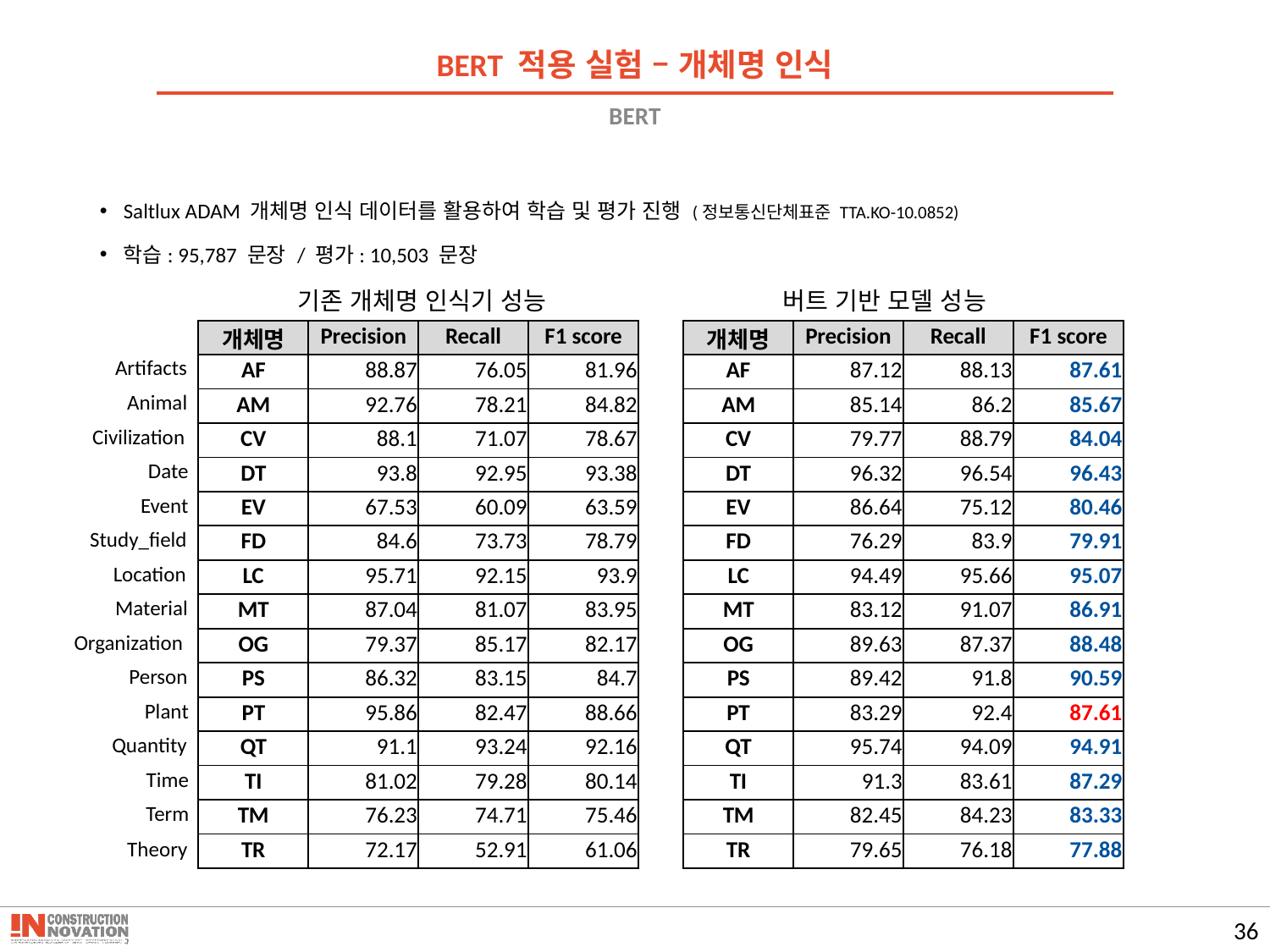

BERT 적용 실험 – 개체명 인식
# BERT

Saltlux ADAM 개체명 인식 데이터를 활용하여 학습 및 평가 진행 (정보통신단체표준 TTA.KO-10.0852)
학습: 95,787 문장 / 평가: 10,503 문장

기존 개체명 인식기 성능
버트 기반 모델 성능
| 개체명 | Precision | Recall | F1 score |
| --- | --- | --- | --- |
| AF | 88.87 | 76.05 | 81.96 |
| AM | 92.76 | 78.21 | 84.82 |
| CV | 88.1 | 71.07 | 78.67 |
| DT | 93.8 | 92.95 | 93.38 |
| EV | 67.53 | 60.09 | 63.59 |
| FD | 84.6 | 73.73 | 78.79 |
| LC | 95.71 | 92.15 | 93.9 |
| MT | 87.04 | 81.07 | 83.95 |
| OG | 79.37 | 85.17 | 82.17 |
| PS | 86.32 | 83.15 | 84.7 |
| PT | 95.86 | 82.47 | 88.66 |
| QT | 91.1 | 93.24 | 92.16 |
| TI | 81.02 | 79.28 | 80.14 |
| TM | 76.23 | 74.71 | 75.46 |
| TR | 72.17 | 52.91 | 61.06 |
| 개체명 | Precision | Recall | F1 score |
| --- | --- | --- | --- |
| AF | 87.12 | 88.13 | 87.61 |
| AM | 85.14 | 86.2 | 85.67 |
| CV | 79.77 | 88.79 | 84.04 |
| DT | 96.32 | 96.54 | 96.43 |
| EV | 86.64 | 75.12 | 80.46 |
| FD | 76.29 | 83.9 | 79.91 |
| LC | 94.49 | 95.66 | 95.07 |
| MT | 83.12 | 91.07 | 86.91 |
| OG | 89.63 | 87.37 | 88.48 |
| PS | 89.42 | 91.8 | 90.59 |
| PT | 83.29 | 92.4 | 87.61 |
| QT | 95.74 | 94.09 | 94.91 |
| TI | 91.3 | 83.61 | 87.29 |
| TM | 82.45 | 84.23 | 83.33 |
| TR | 79.65 | 76.18 | 77.88 |
Artifacts
Animal
Civilization
Date
Event
Study_field
Location
Material
Organization
Person
Plant
Quantity
Time
Term
Theory